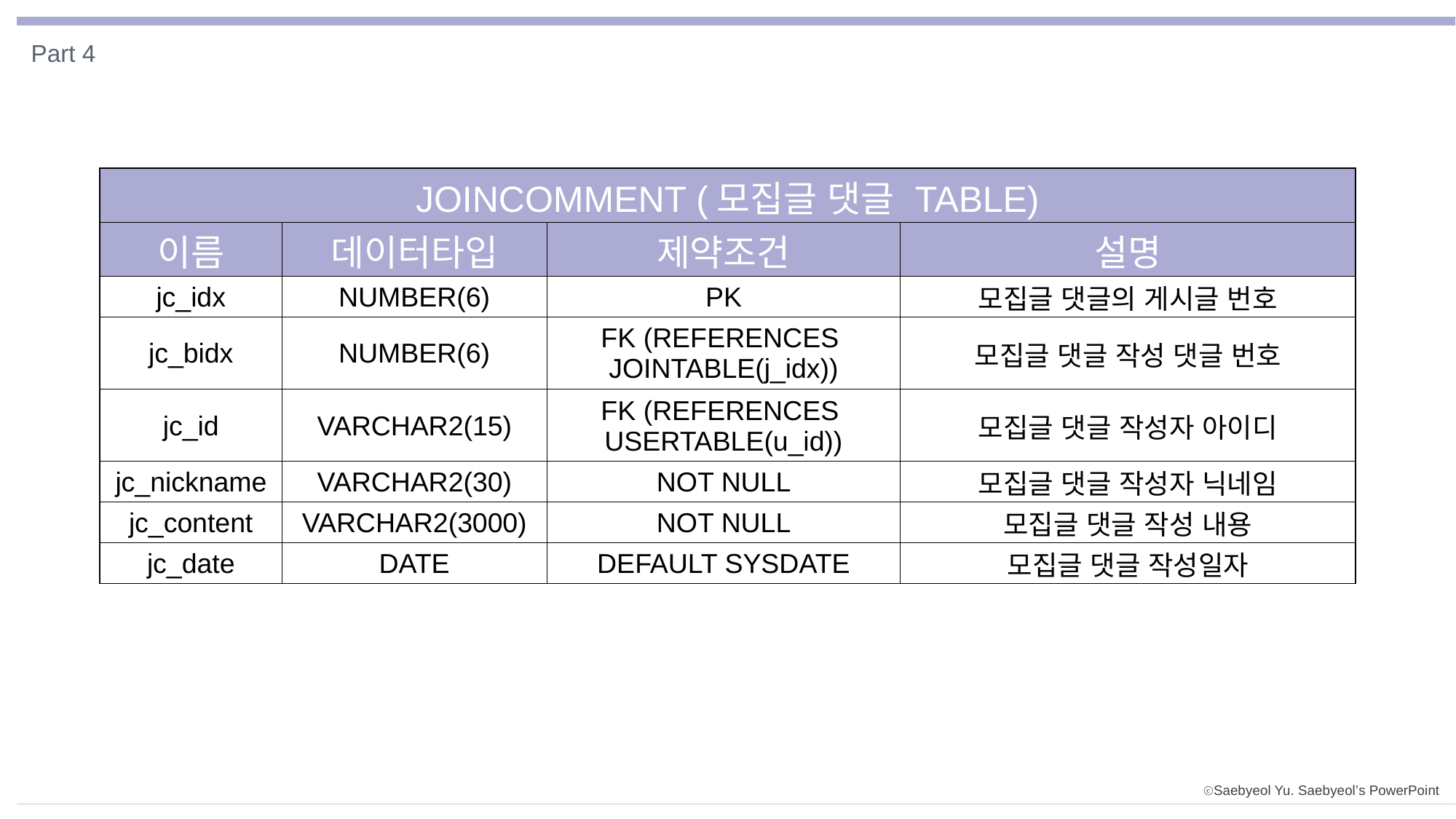

Part 4
| JOINCOMMENT (모집글 댓글 TABLE) |  |  |  |
| --- | --- | --- | --- |
| 이름 | 데이터타입 | 제약조건 | 설명 |
| jc\_idx | NUMBER(6) | PK | 모집글 댓글의 게시글 번호 |
| jc\_bidx | NUMBER(6) | FK (REFERENCES JOINTABLE(j\_idx)) | 모집글 댓글 작성 댓글 번호 |
| jc\_id | VARCHAR2(15) | FK (REFERENCES USERTABLE(u\_id)) | 모집글 댓글 작성자 아이디 |
| jc\_nickname | VARCHAR2(30) | NOT NULL | 모집글 댓글 작성자 닉네임 |
| jc\_content | VARCHAR2(3000) | NOT NULL | 모집글 댓글 작성 내용 |
| jc\_date | DATE | DEFAULT SYSDATE | 모집글 댓글 작성일자 |
ⓒSaebyeol Yu. Saebyeol’s PowerPoint